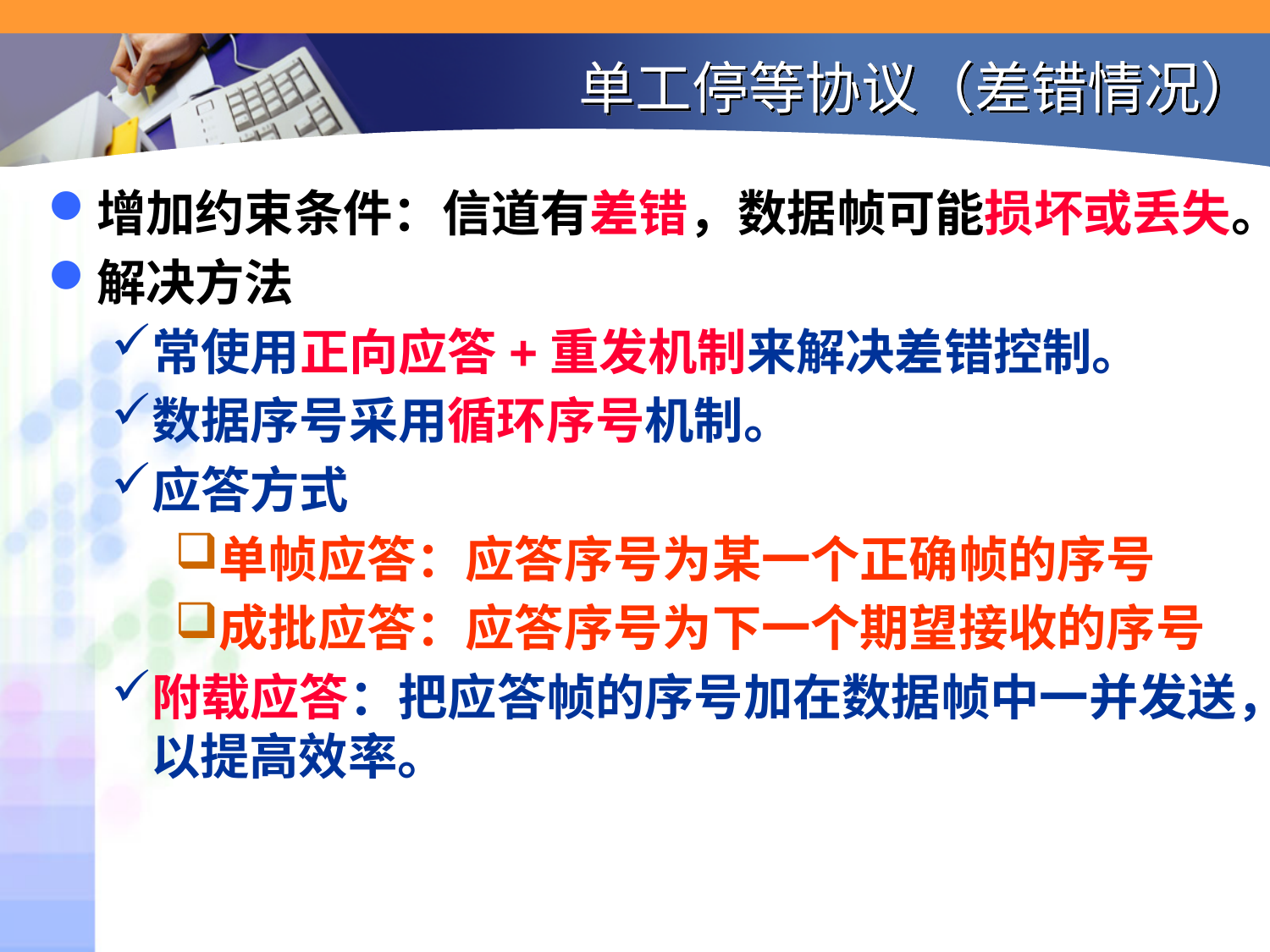

# 单工停等协议（差错情况）
增加约束条件：信道有差错，数据帧可能损坏或丢失。
解决方法
常使用正向应答+重发机制来解决差错控制。
数据序号采用循环序号机制。
应答方式
单帧应答：应答序号为某一个正确帧的序号
成批应答：应答序号为下一个期望接收的序号
附载应答：把应答帧的序号加在数据帧中一并发送，以提高效率。